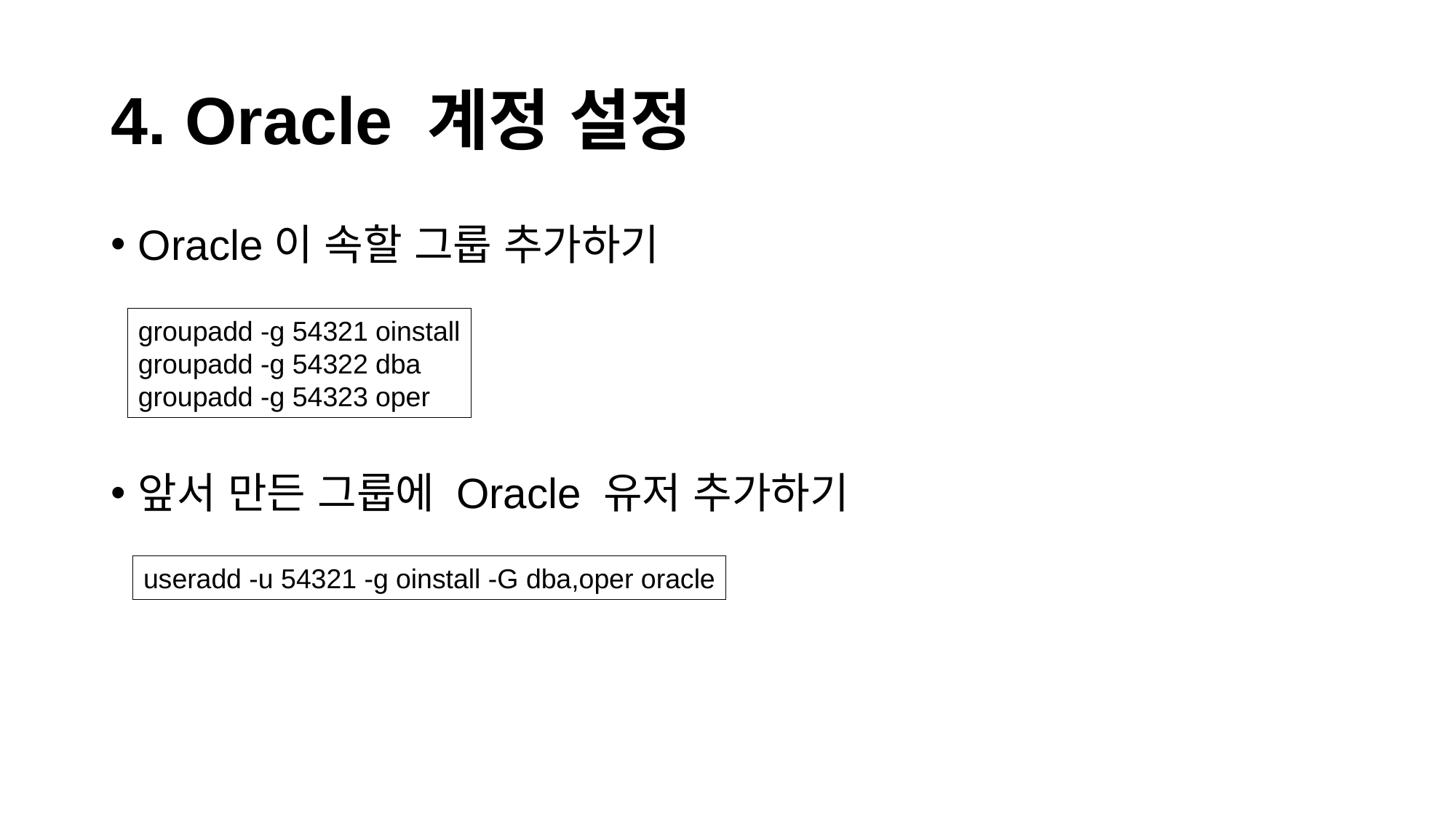

# 4. Oracle 계정 설정
Oracle이 속할 그룹 추가하기

앞서 만든 그룹에 Oracle 유저 추가하기
groupadd -g 54321 oinstall
groupadd -g 54322 dba
groupadd -g 54323 oper
useradd -u 54321 -g oinstall -G dba,oper oracle